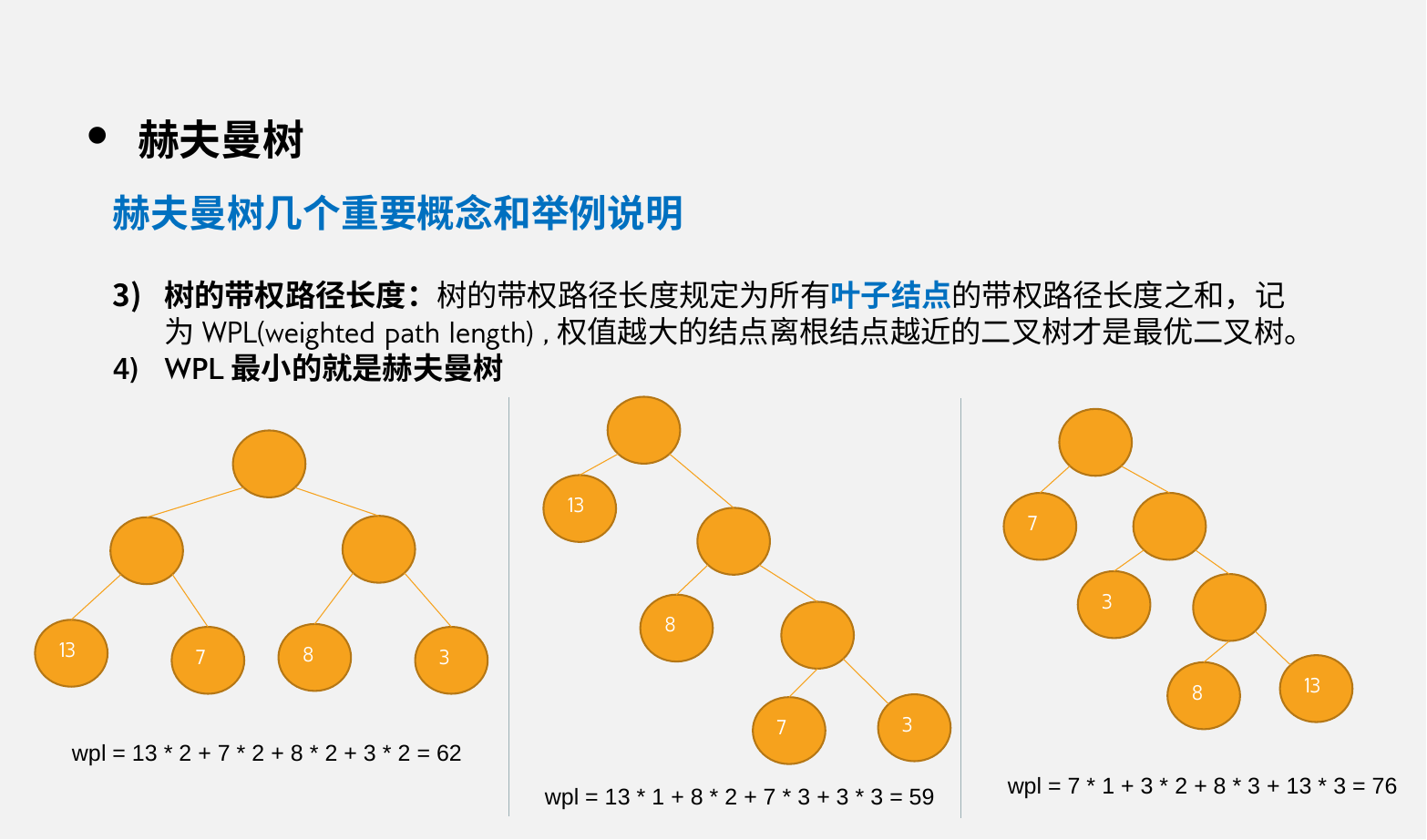

赫夫曼树
赫夫曼树几个重要概念和举例说明

树的带权路径长度：树的带权路径长度规定为所有叶子结点的带权路径长度之和，记为WPL(weighted path length) ,权值越大的结点离根结点越近的二叉树才是最优二叉树。
WPL最小的就是赫夫曼树

13
7

3

8

13
8
7
3
13
8
3
7
wpl = 13 * 2 + 7 * 2 + 8 * 2 + 3 * 2 = 62
wpl = 7 * 1 + 3 * 2 + 8 * 3 + 13 * 3 = 76
wpl = 13 * 1 + 8 * 2 + 7 * 3 + 3 * 3 = 59